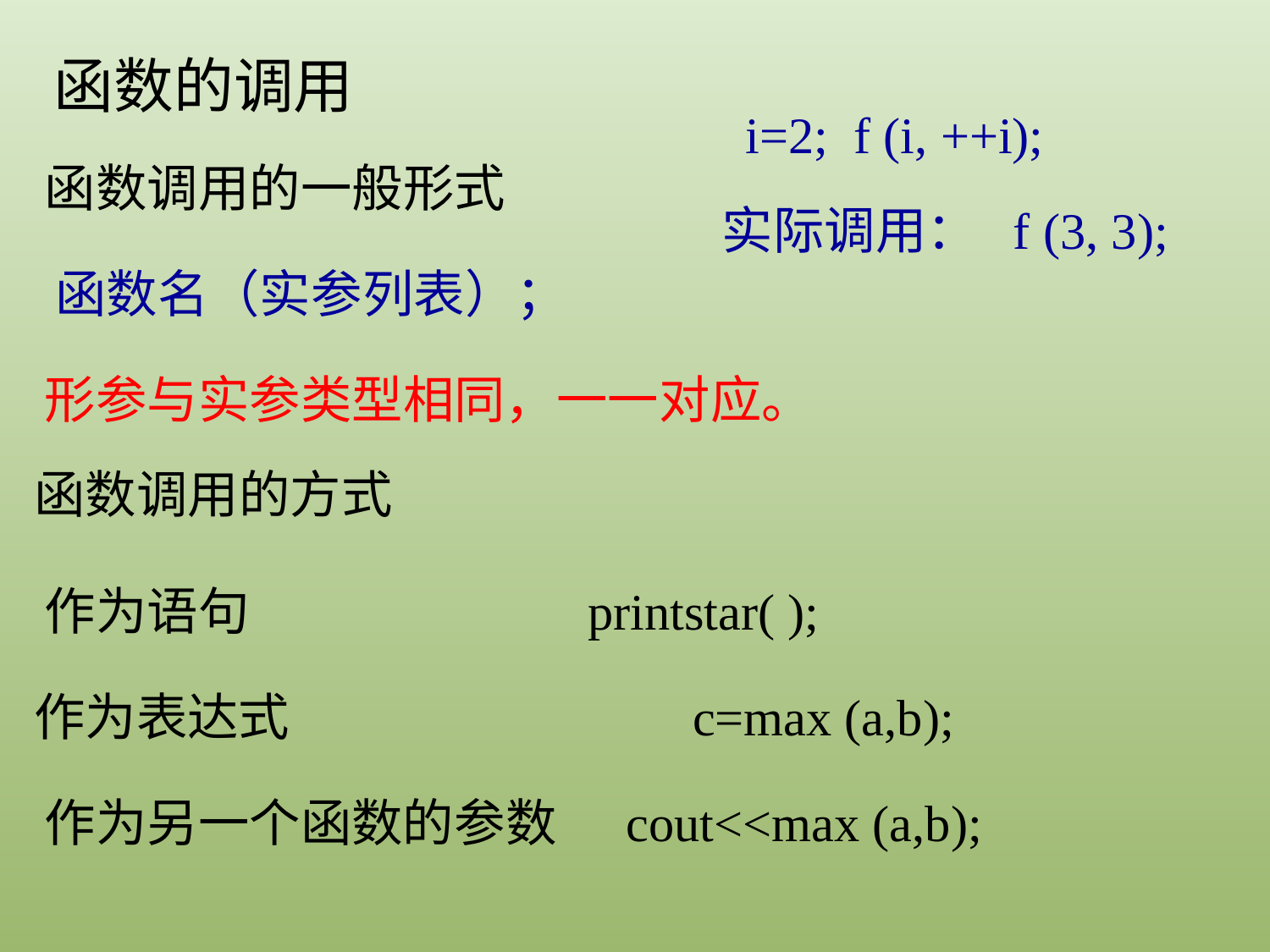

函数的调用
 i=2;  f (i, ++i);
函数调用的一般形式
实际调用：  f (3, 3);
函数名（实参列表）；
形参与实参类型相同，一一对应。
函数调用的方式
作为语句  			  printstar( );
作为表达式   			 c=max (a,b);
作为另一个函数的参数     cout<<max (a,b);
190